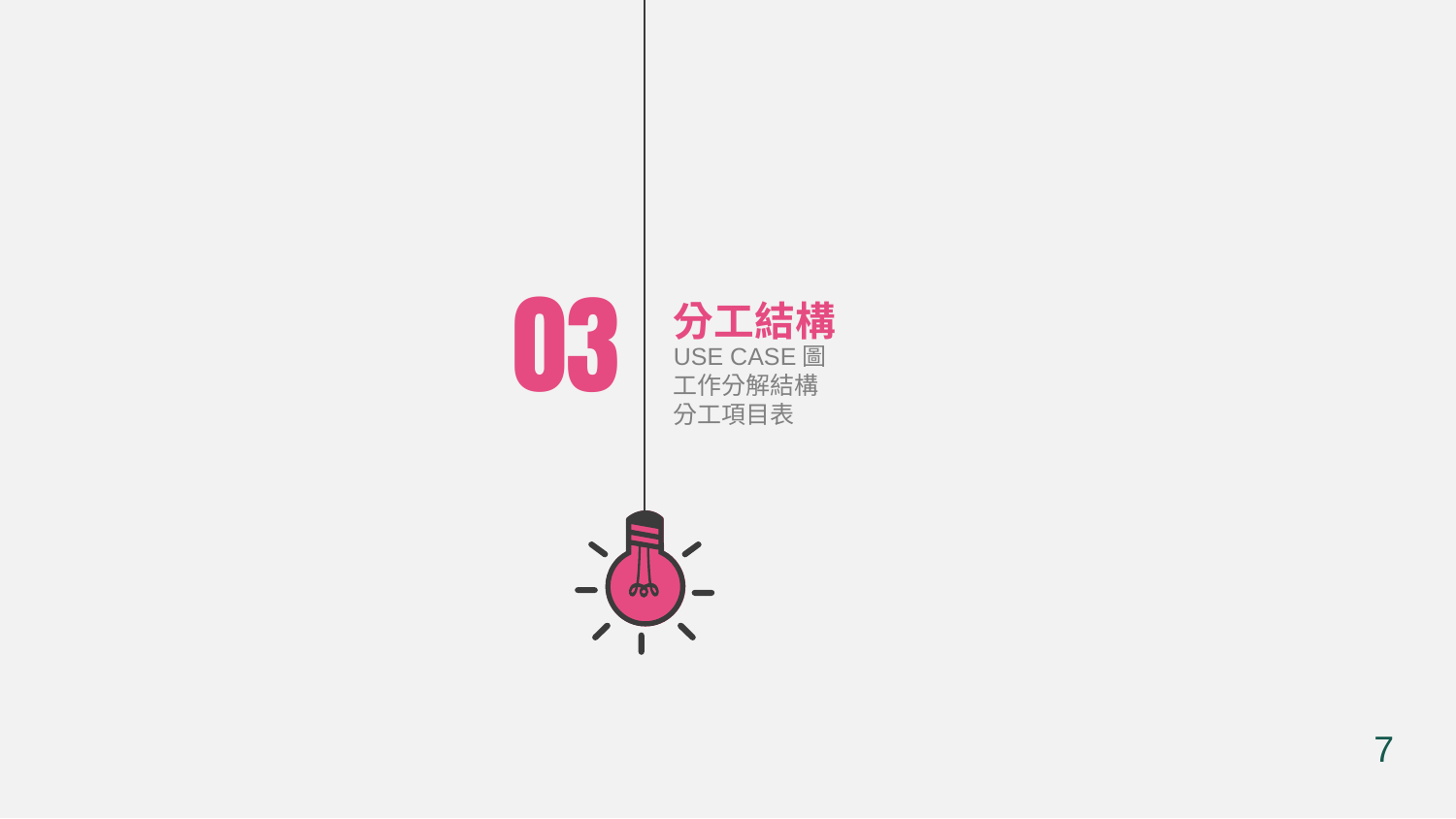

03
分工結構
USE CASE圖
工作分解結構
分工項目表
7